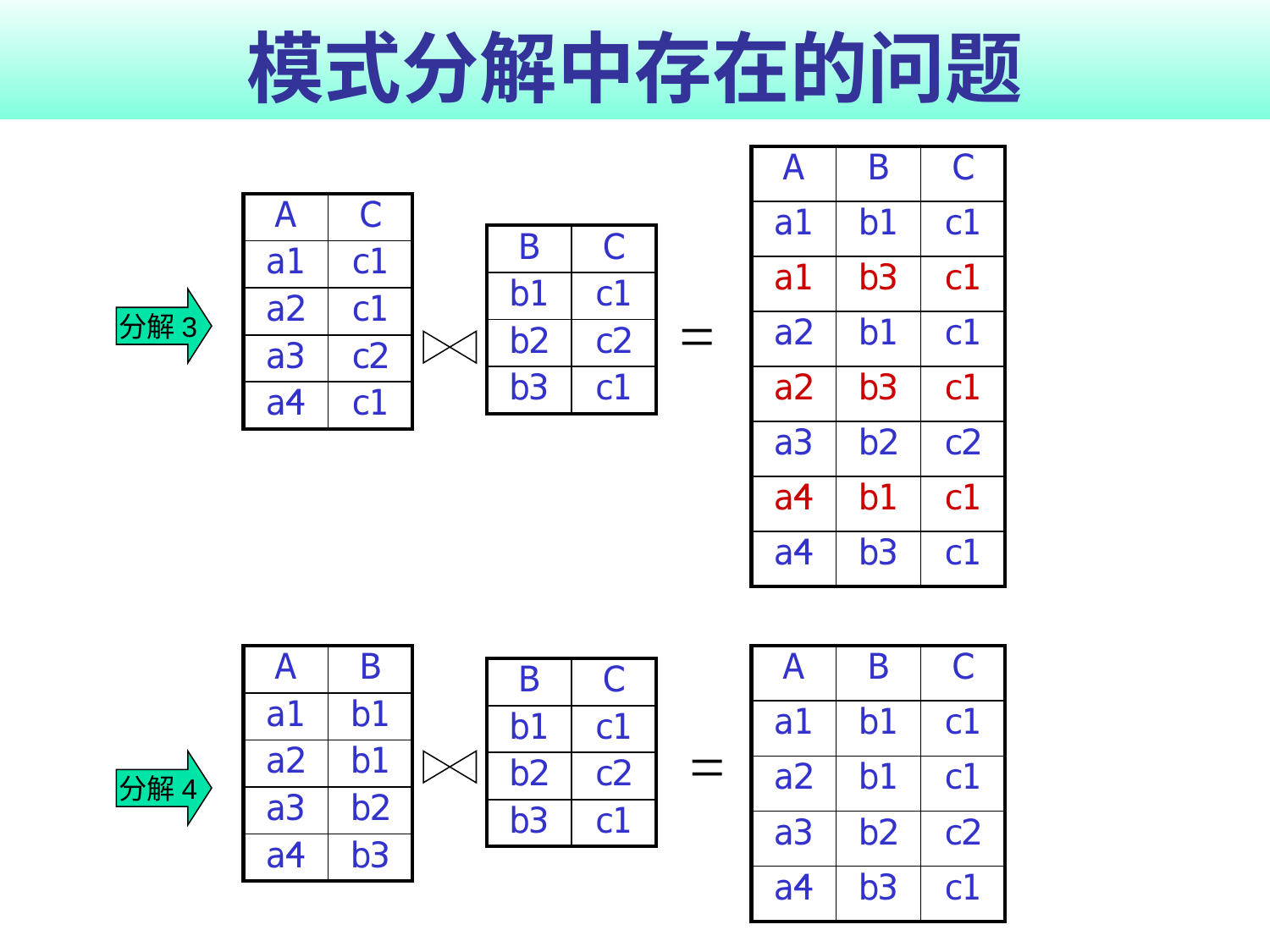

# 模式分解中存在的问题
| A | B | C |
| --- | --- | --- |
| a1 | b1 | c1 |
| a1 | b3 | c1 |
| a2 | b1 | c1 |
| a2 | b3 | c1 |
| a3 | b2 | c2 |
| a4 | b1 | c1 |
| a4 | b3 | c1 |
| A | C |
| --- | --- |
| a1 | c1 |
| a2 | c1 |
| a3 | c2 |
| a4 | c1 |
| B | C |
| --- | --- |
| b1 | c1 |
| b2 | c2 |
| b3 | c1 |
分解3
=

| A | B |
| --- | --- |
| a1 | b1 |
| a2 | b1 |
| a3 | b2 |
| a4 | b3 |
| A | B | C |
| --- | --- | --- |
| a1 | b1 | c1 |
| a2 | b1 | c1 |
| a3 | b2 | c2 |
| a4 | b3 | c1 |
| B | C |
| --- | --- |
| b1 | c1 |
| b2 | c2 |
| b3 | c1 |
=

分解4